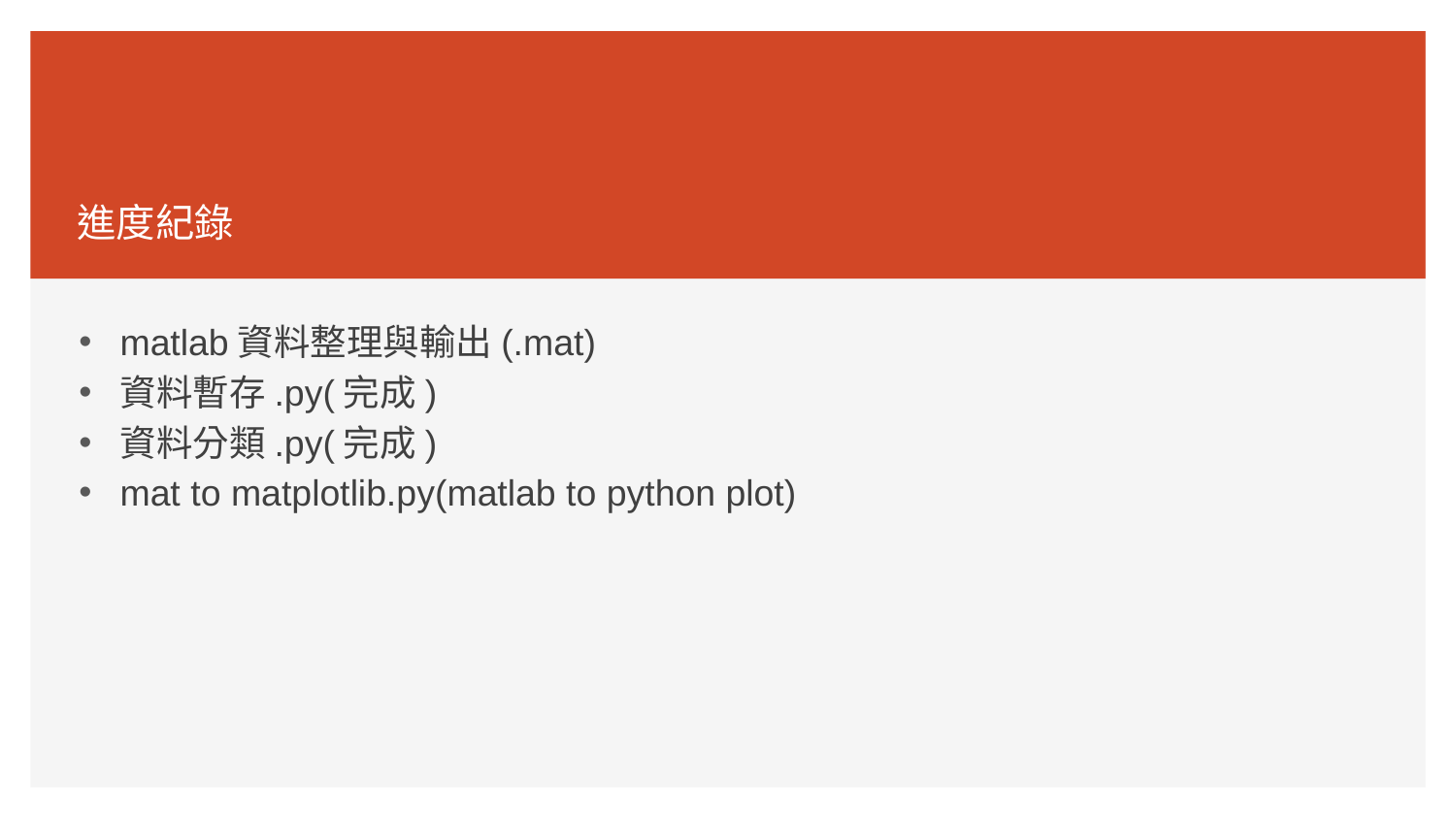

# 進度紀錄
matlab資料整理與輸出(.mat)
資料暫存.py(完成)
資料分類.py(完成)
mat to matplotlib.py(matlab to python plot)